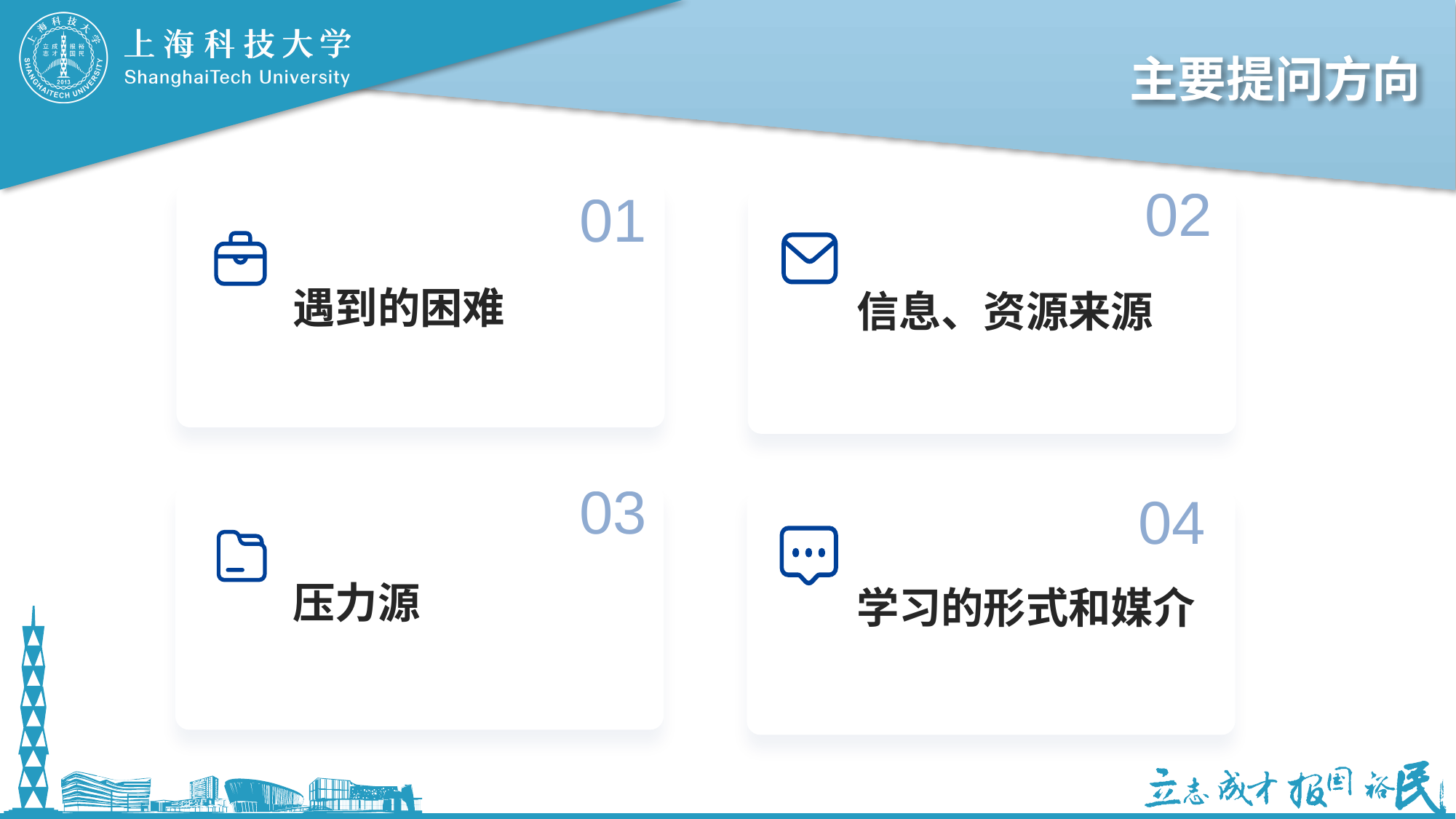

# 主要提问方向
02
01

遇到的困难

信息、资源来源
03
04

压力源
学习的形式和媒介